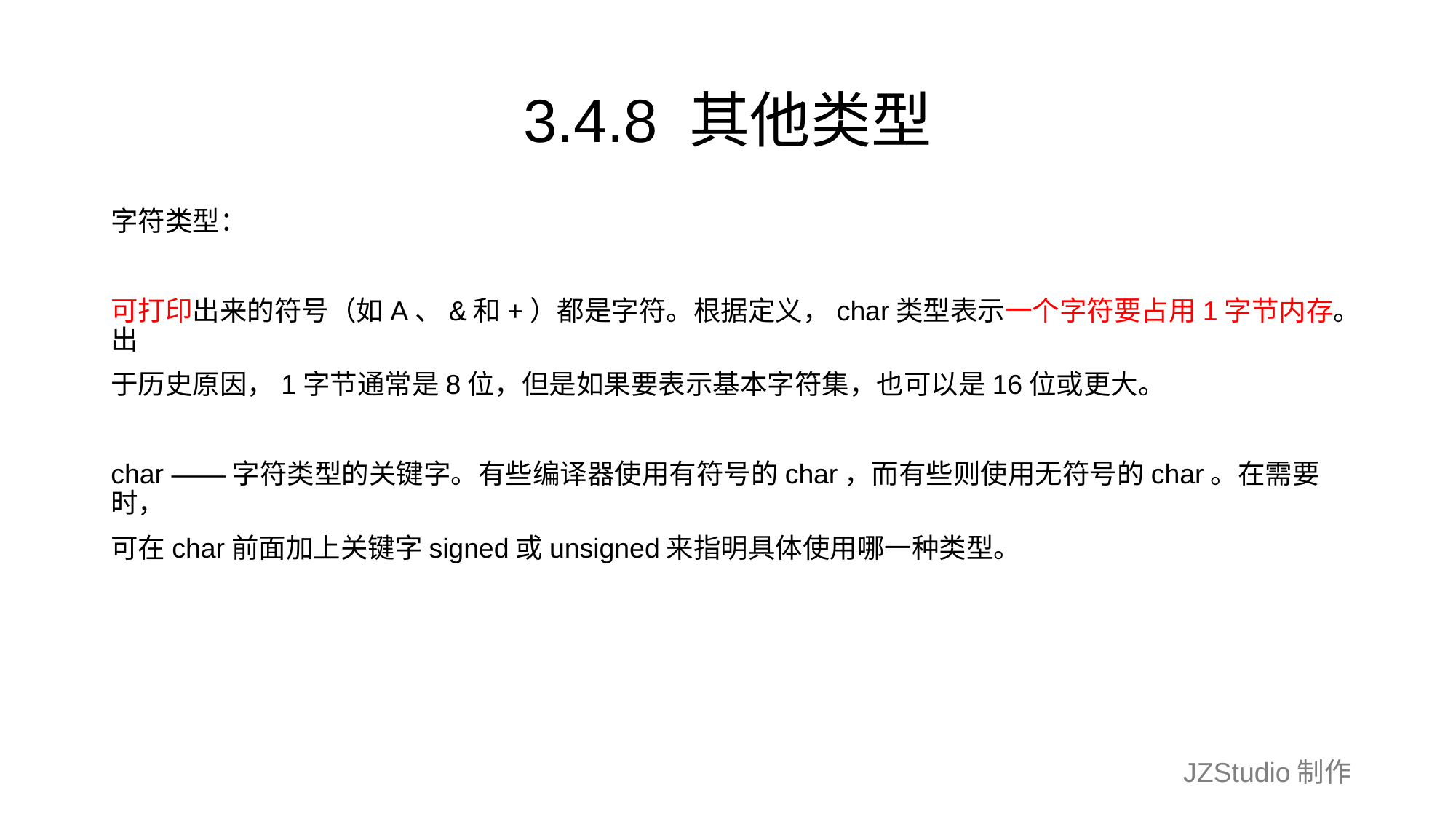

# 3.4.8 其他类型
字符类型：

可打印出来的符号（如A、&和+）都是字符。根据定义，char类型表示一个字符要占用1字节内存。出
于历史原因，1字节通常是8位，但是如果要表示基本字符集，也可以是16位或更大。

char ——字符类型的关键字。有些编译器使用有符号的char，而有些则使用无符号的char。在需要时，
可在char前面加上关键字signed或unsigned来指明具体使用哪一种类型。